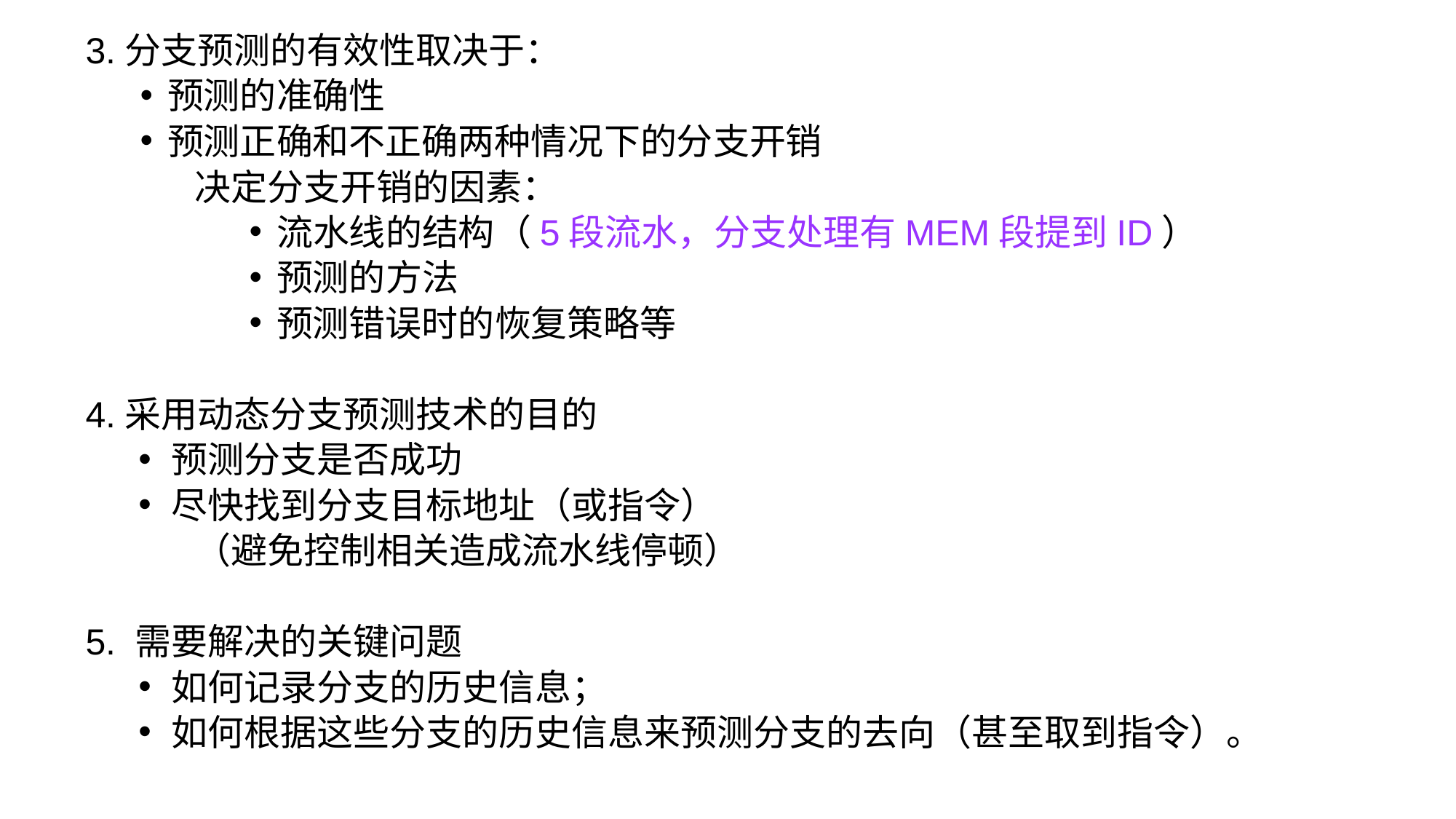

3.分支预测的有效性取决于：
预测的准确性
预测正确和不正确两种情况下的分支开销
决定分支开销的因素：
流水线的结构（5段流水，分支处理有MEM段提到ID）
预测的方法
预测错误时的恢复策略等

4.采用动态分支预测技术的目的
预测分支是否成功
尽快找到分支目标地址（或指令）
（避免控制相关造成流水线停顿）

5. 需要解决的关键问题
如何记录分支的历史信息；
如何根据这些分支的历史信息来预测分支的去向（甚至取到指令）。